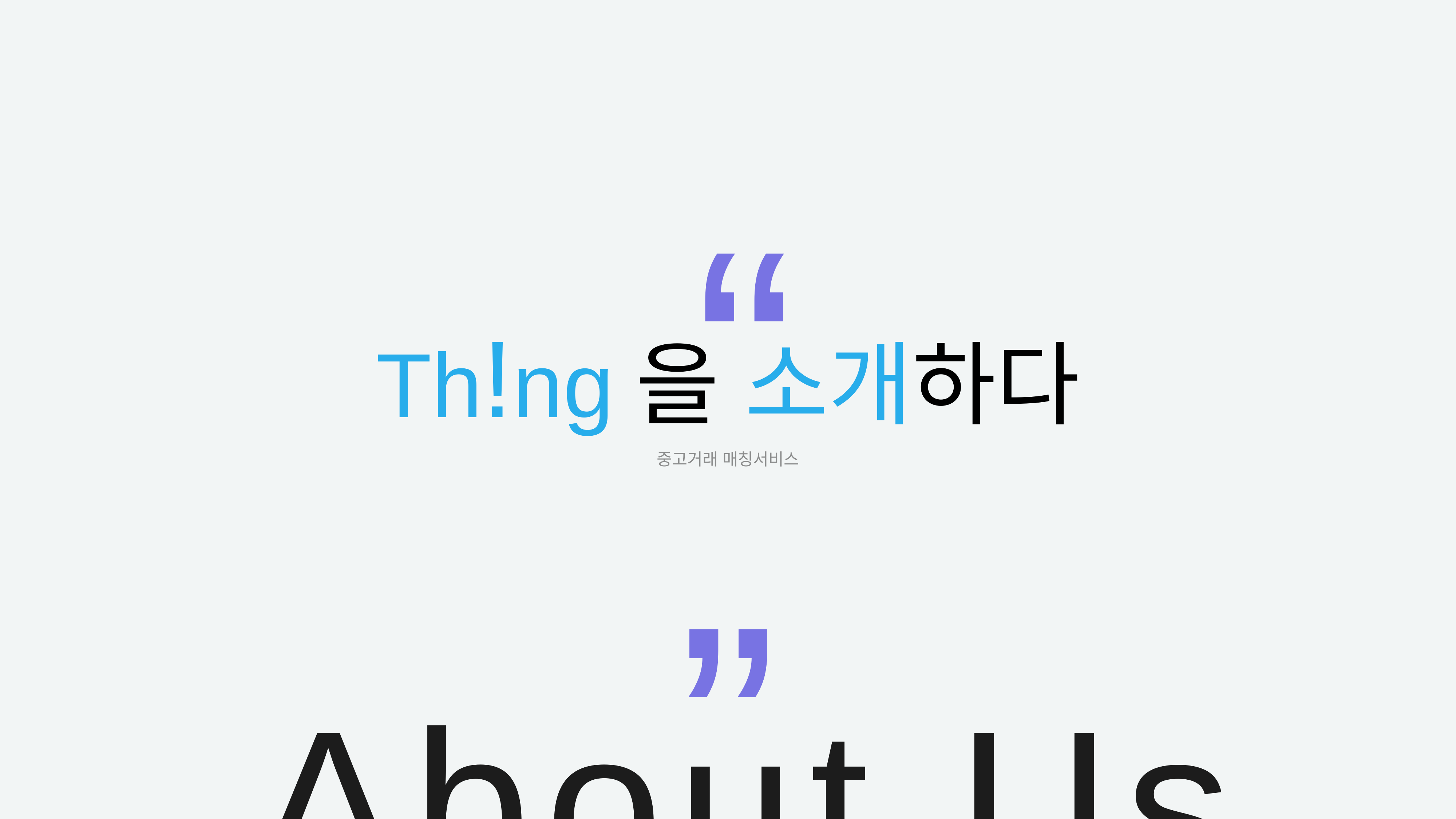

“
# Th!ng을 소개하다
중고거래 매칭서비스

”
About Us